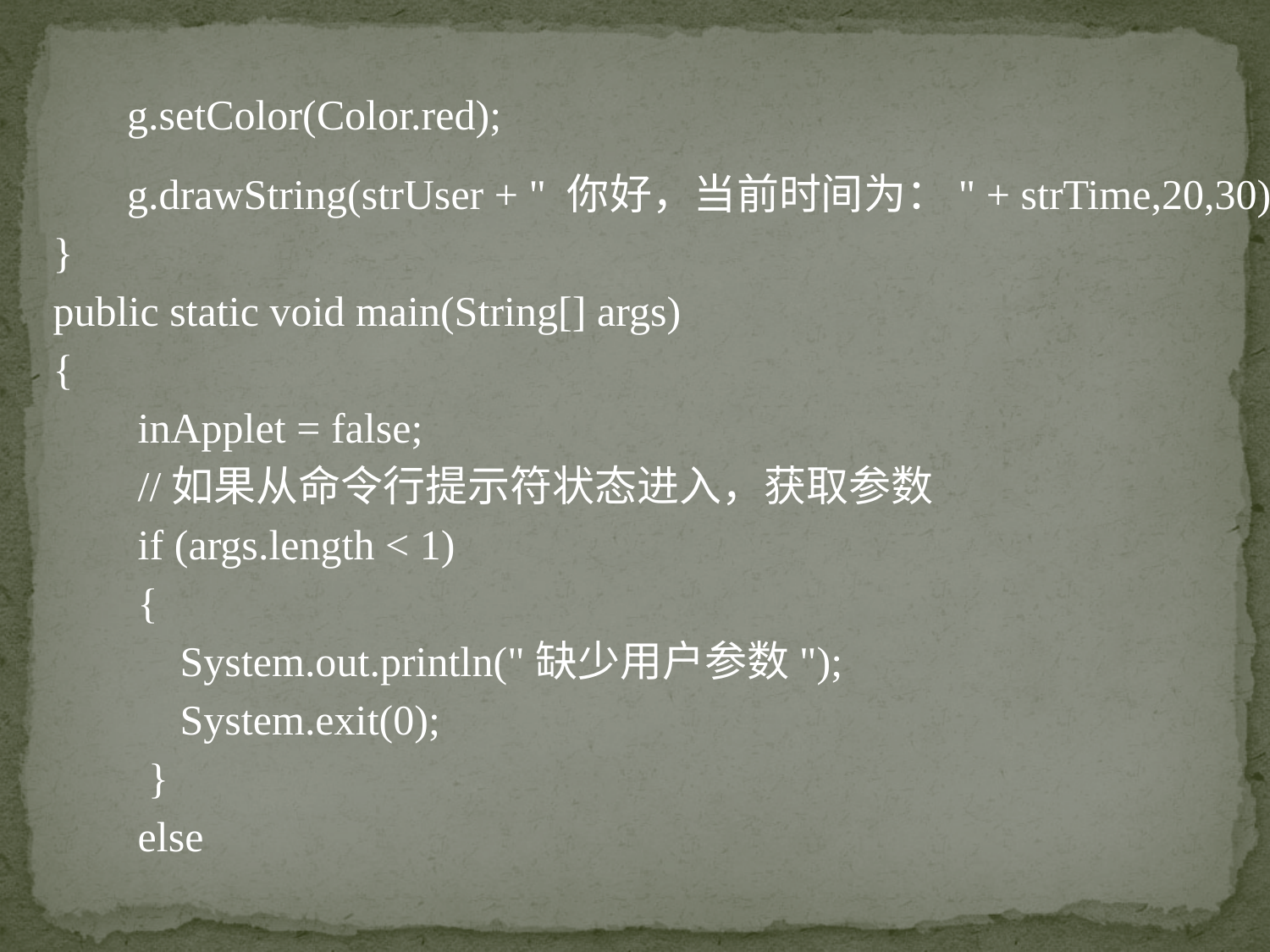

g.setColor(Color.red);
       g.drawString(strUser + " 你好，当前时间为：" + strTime,20,30);
}
public static void main(String[] args)
{
        inApplet = false;
        //如果从命令行提示符状态进入，获取参数
        if (args.length < 1)
        {
	System.out.println("缺少用户参数");
	System.exit(0);
         }
        else